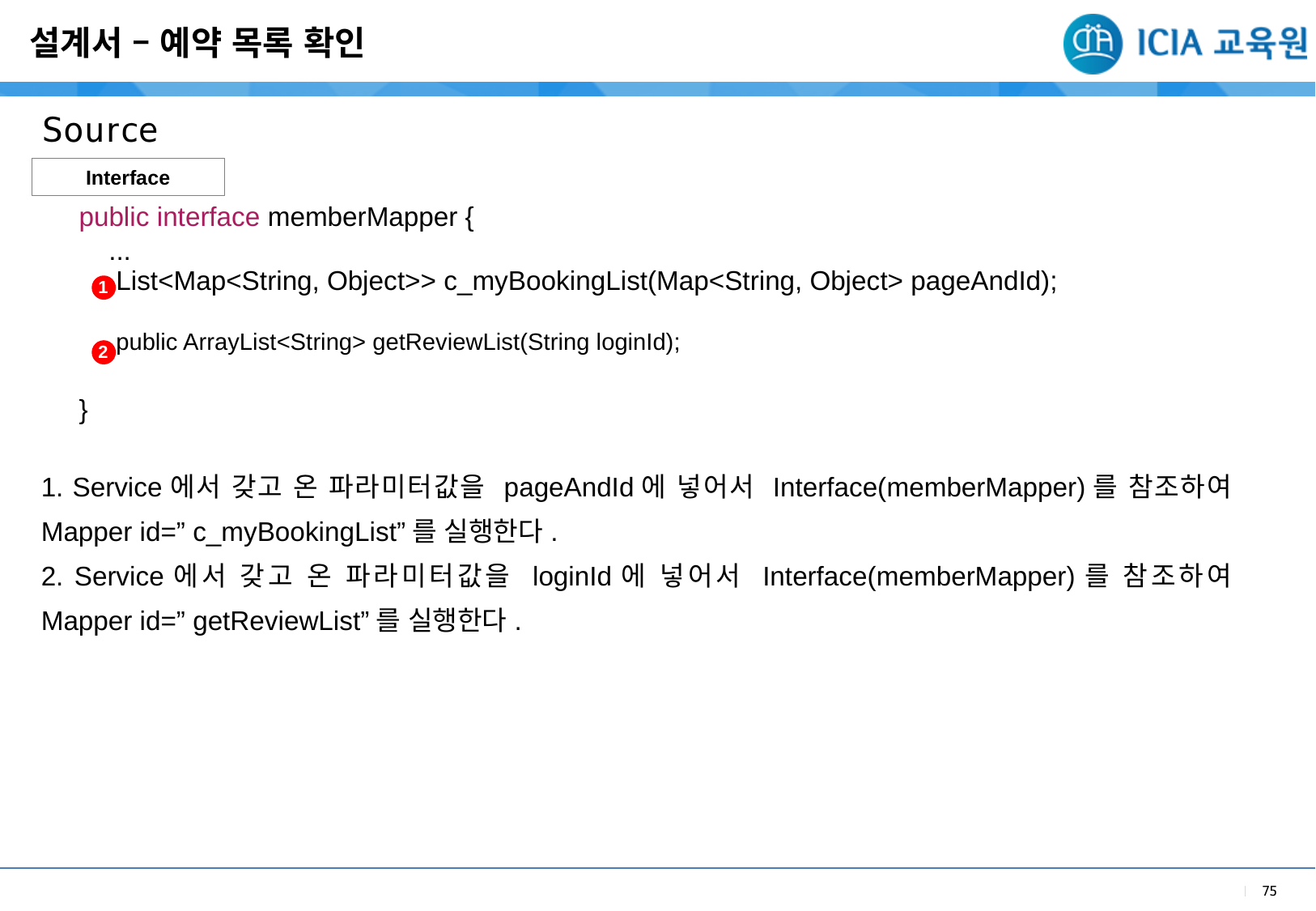

설계서 – 예약 목록 확인
Source
Interface
| public interface memberMapper { ... List<Map<String, Object>> c\_myBookingList(Map<String, Object> pageAndId); public ArrayList<String> getReviewList(String loginId); } |
| --- |
| 1. Service에서 갖고 온 파라미터값을 pageAndId에 넣어서 Interface(memberMapper)를 참조하여 Mapper id=” c\_myBookingList”를 실행한다. 2. Service에서 갖고 온 파라미터값을 loginId에 넣어서 Interface(memberMapper)를 참조하여 Mapper id=” getReviewList”를 실행한다. |
|  |
1

2